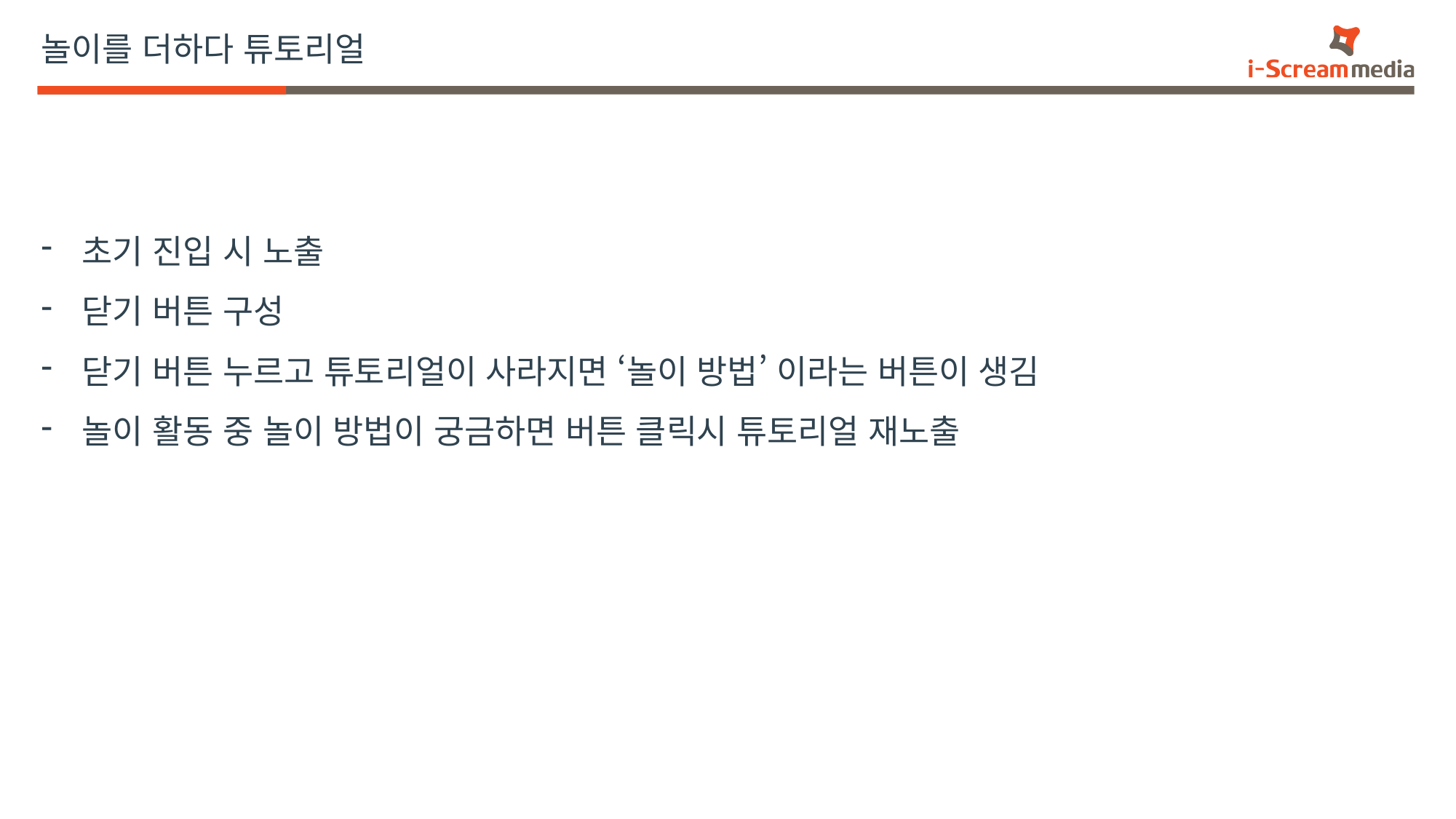

# 놀이를 더하다 튜토리얼
초기 진입 시 노출
닫기 버튼 구성
닫기 버튼 누르고 튜토리얼이 사라지면 ‘놀이 방법’ 이라는 버튼이 생김
놀이 활동 중 놀이 방법이 궁금하면 버튼 클릭시 튜토리얼 재노출